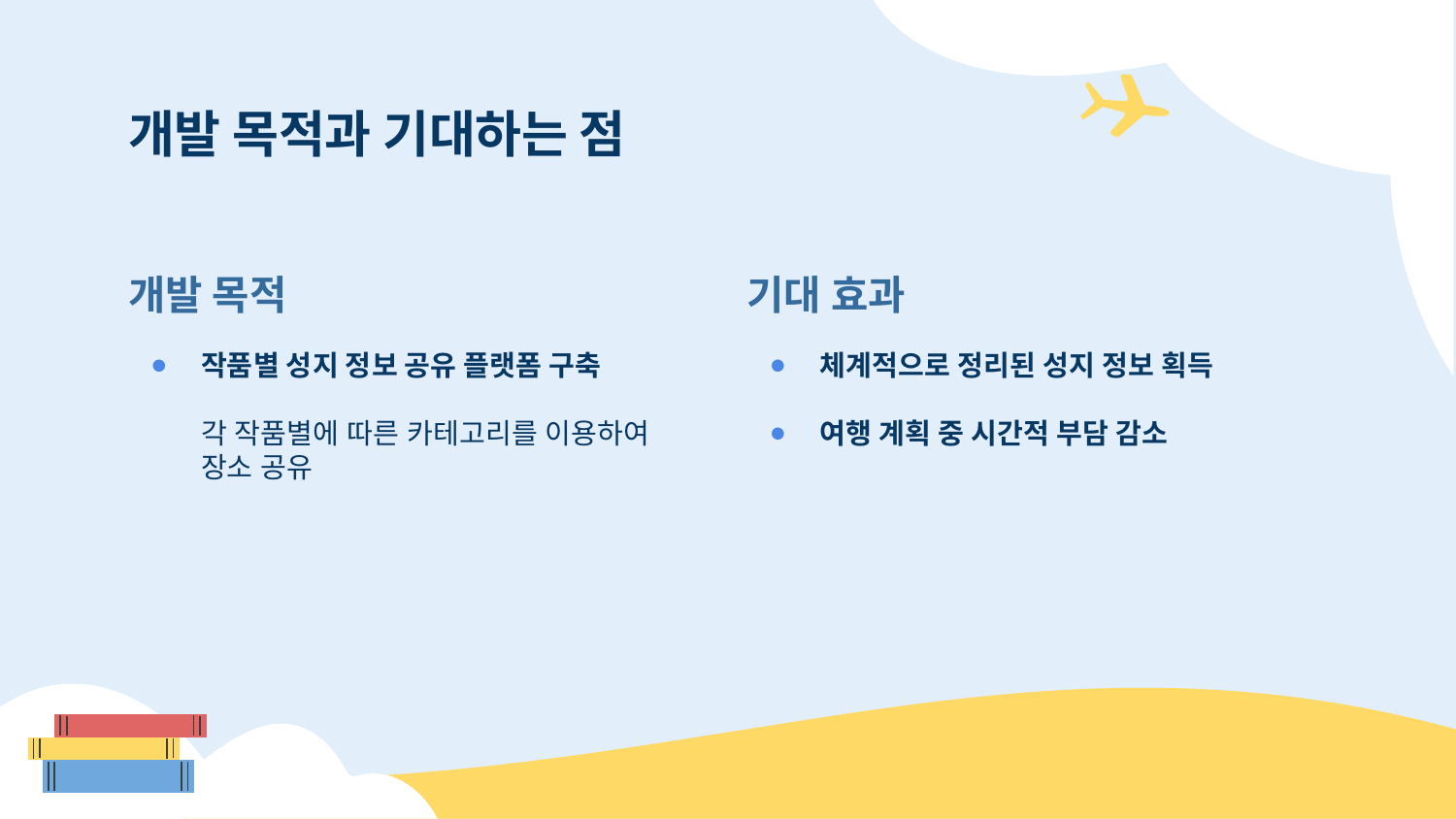

개발 목적과 기대하는 점
# 개발 목적
기대 효과
작품별 성지 정보 공유 플랫폼 구축

각 작품별에 따른 카테고리를 이용하여 장소 공유

체계적으로 정리된 성지 정보 획득

여행 계획 중 시간적 부담 감소